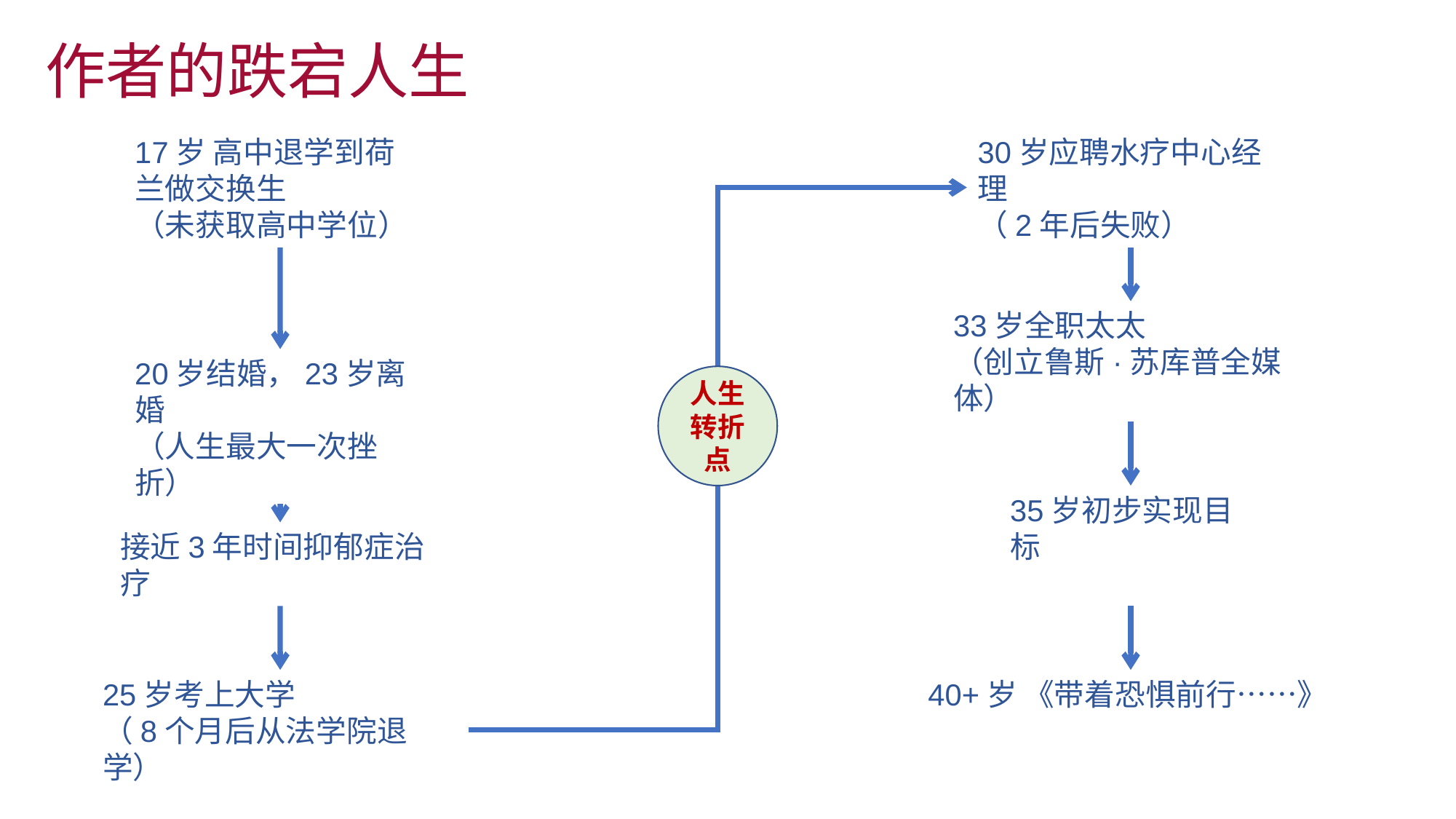

作者的跌宕人生
17岁 高中退学到荷兰做交换生
（未获取高中学位）
30岁应聘水疗中心经理
（2年后失败）
33岁全职太太
（创立鲁斯·苏库普全媒体）
20岁结婚，23岁离婚
（人生最大一次挫折）
人生转折点
35岁初步实现目标

接近3年时间抑郁症治疗
25岁考上大学
（8个月后从法学院退学）
40+岁 《带着恐惧前行……》